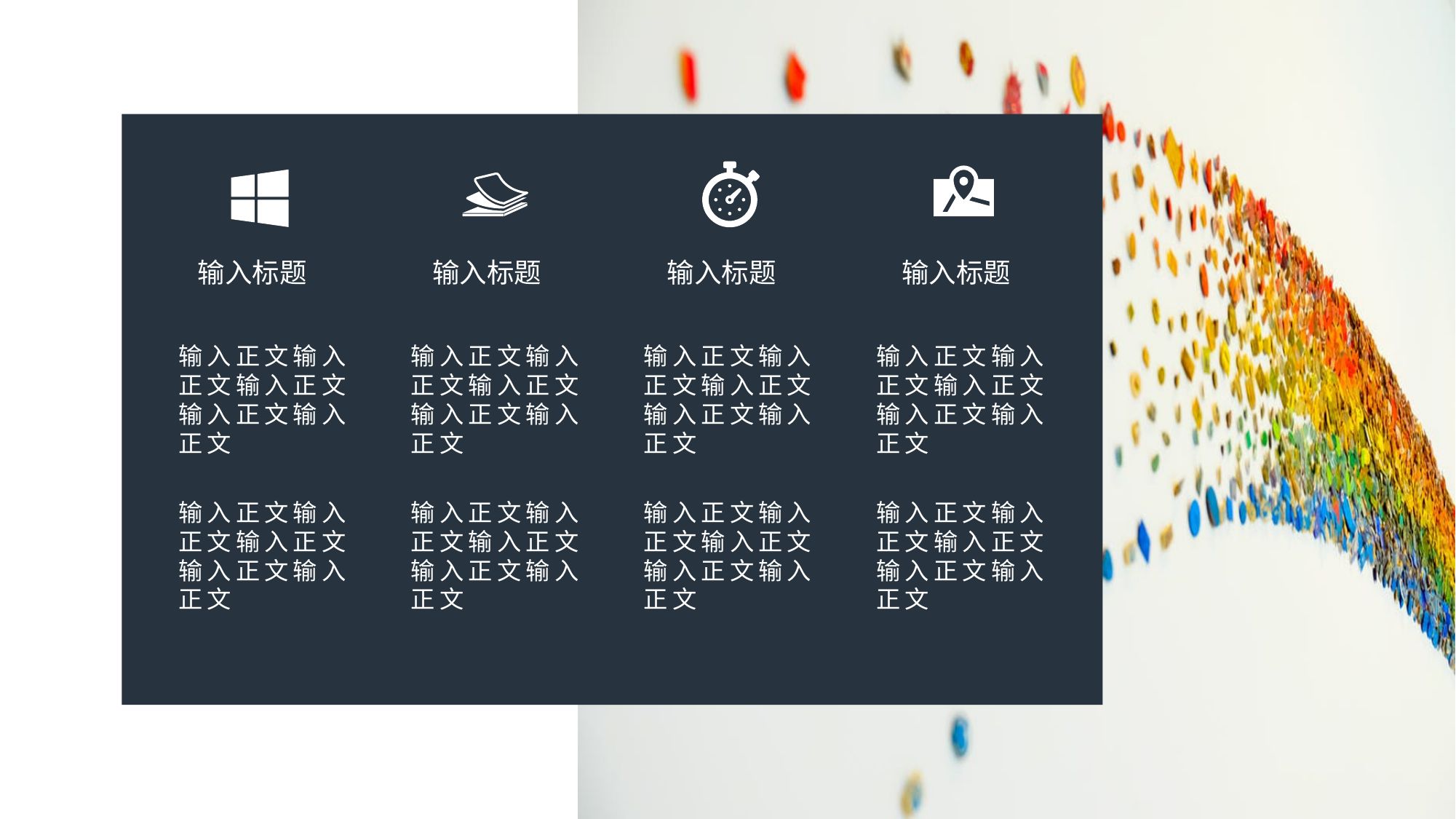

输入标题
输入标题
输入标题
输入标题
输入正文输入正文输入正文输入正文输入正文
输入正文输入正文输入正文输入正文输入正文
输入正文输入正文输入正文输入正文输入正文
输入正文输入正文输入正文输入正文输入正文
输入正文输入正文输入正文输入正文输入正文
输入正文输入正文输入正文输入正文输入正文
输入正文输入正文输入正文输入正文输入正文
输入正文输入正文输入正文输入正文输入正文